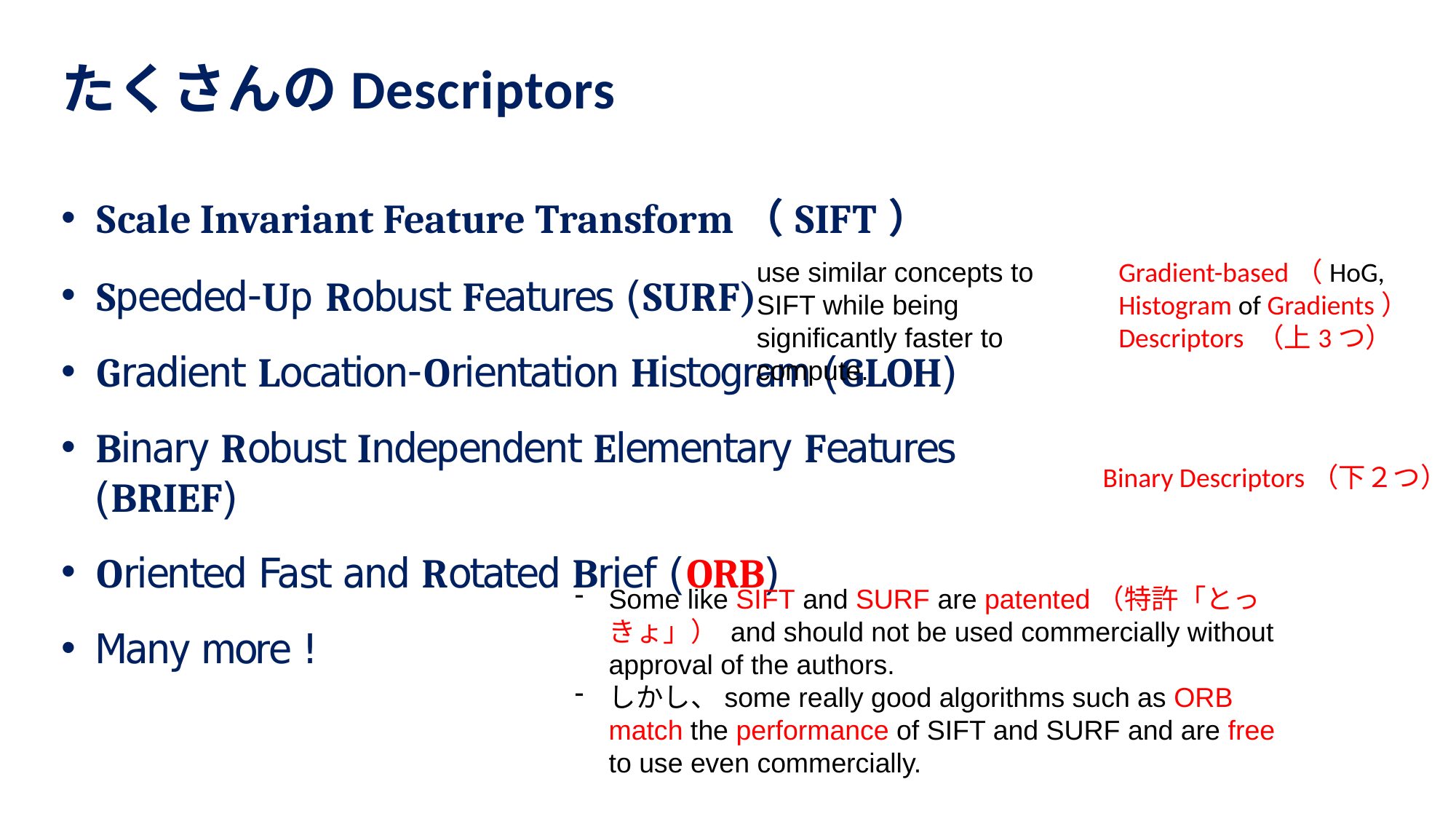

# たくさんのDescriptors
Scale Invariant Feature Transform（SIFT）
Speeded-Up Robust Features (SURF)
Gradient Location-Orientation Histogram (GLOH)
Binary Robust Independent Elementary Features (BRIEF)
Oriented Fast and Rotated Brief (ORB)
Many more !
use similar concepts to SIFT while being significantly faster to compute.
Gradient-based（HoG, Histogram of Gradients） Descriptors （上3つ）
Binary Descriptors（下２つ）
Some like SIFT and SURF are patented（特許「とっきょ」） and should not be used commercially without approval of the authors.
しかし、some really good algorithms such as ORB match the performance of SIFT and SURF and are free to use even commercially.